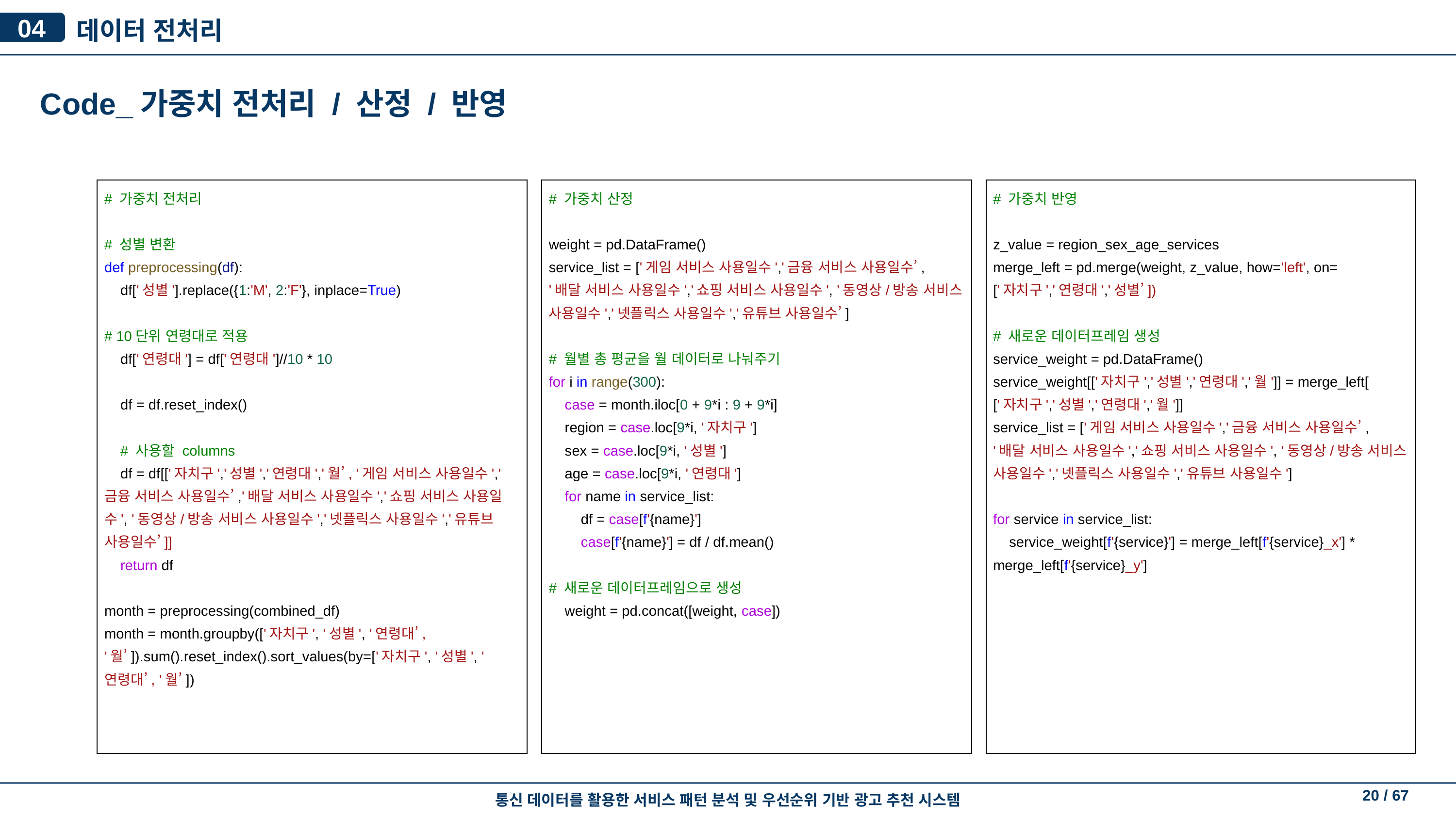

04
데이터 전처리

Code_가중치 전처리 / 산정 / 반영
# 가중치 전처리

# 성별 변환
def preprocessing(df):
    df['성별'].replace({1:'M', 2:'F'}, inplace=True)

# 10단위 연령대로 적용
    df['연령대'] = df['연령대']//10 * 10

    df = df.reset_index()

    # 사용할 columns
    df = df[['자치구','성별','연령대','월’, '게임 서비스 사용일수','금융 서비스 사용일수’,'배달 서비스 사용일수','쇼핑 서비스 사용일수', '동영상/방송 서비스 사용일수','넷플릭스 사용일수','유튜브 사용일수’]]
    return df

month = preprocessing(combined_df)
month = month.groupby(['자치구', '성별', '연령대’, '월’]).sum().reset_index().sort_values(by=['자치구', '성별', '연령대’, '월’])

# 가중치 산정

weight = pd.DataFrame()
service_list = ['게임 서비스 사용일수','금융 서비스 사용일수’,
'배달 서비스 사용일수','쇼핑 서비스 사용일수', '동영상/방송 서비스 사용일수','넷플릭스 사용일수','유튜브 사용일수’]

# 월별 총 평균을 월 데이터로 나눠주기
for i in range(300):
    case = month.iloc[0 + 9*i : 9 + 9*i]
    region = case.loc[9*i, '자치구']
    sex = case.loc[9*i, '성별']
    age = case.loc[9*i, '연령대']
    for name in service_list:
        df = case[f'{name}']
        case[f'{name}'] = df / df.mean()

# 새로운 데이터프레임으로 생성
    weight = pd.concat([weight, case])

# 가중치 반영

z_value = region_sex_age_services
merge_left = pd.merge(weight, z_value, how='left', on=
['자치구','연령대','성별’])

# 새로운 데이터프레임 생성
service_weight = pd.DataFrame()
service_weight[['자치구','성별','연령대','월']] = merge_left[
['자치구','성별','연령대','월']]
service_list = ['게임 서비스 사용일수','금융 서비스 사용일수’,
'배달 서비스 사용일수','쇼핑 서비스 사용일수', '동영상/방송 서비스 사용일수','넷플릭스 사용일수','유튜브 사용일수']

for service in service_list:
    service_weight[f'{service}'] = merge_left[f'{service}_x'] * merge_left[f'{service}_y']